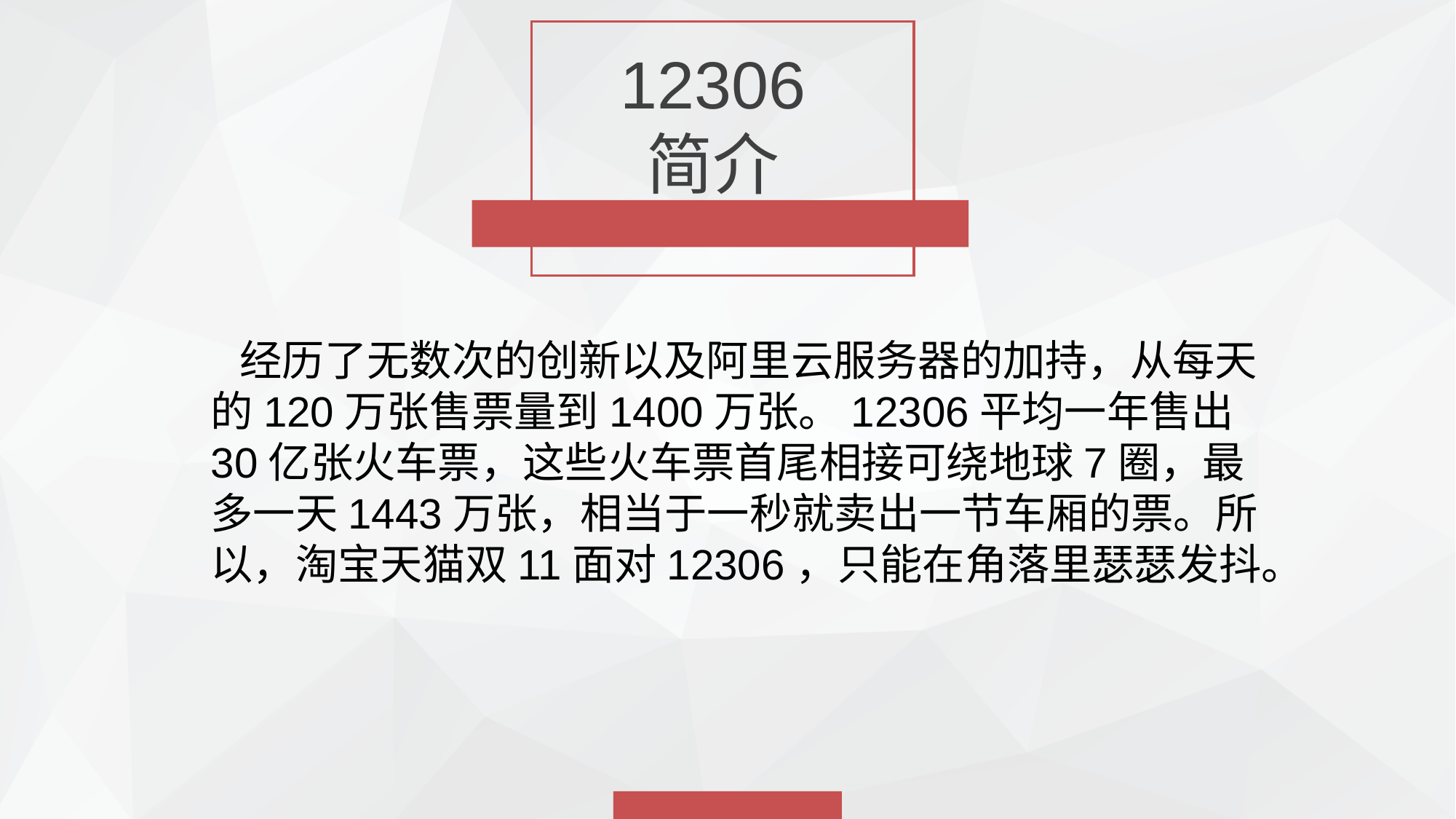

12306
简介

  经历了无数次的创新以及阿里云服务器的加持，从每天的120万张售票量到1400万张。12306平均一年售出30亿张火车票，这些火车票首尾相接可绕地球7圈，最多一天1443万张，相当于一秒就卖出一节车厢的票。所以，淘宝天猫双11面对12306，只能在角落里瑟瑟发抖。